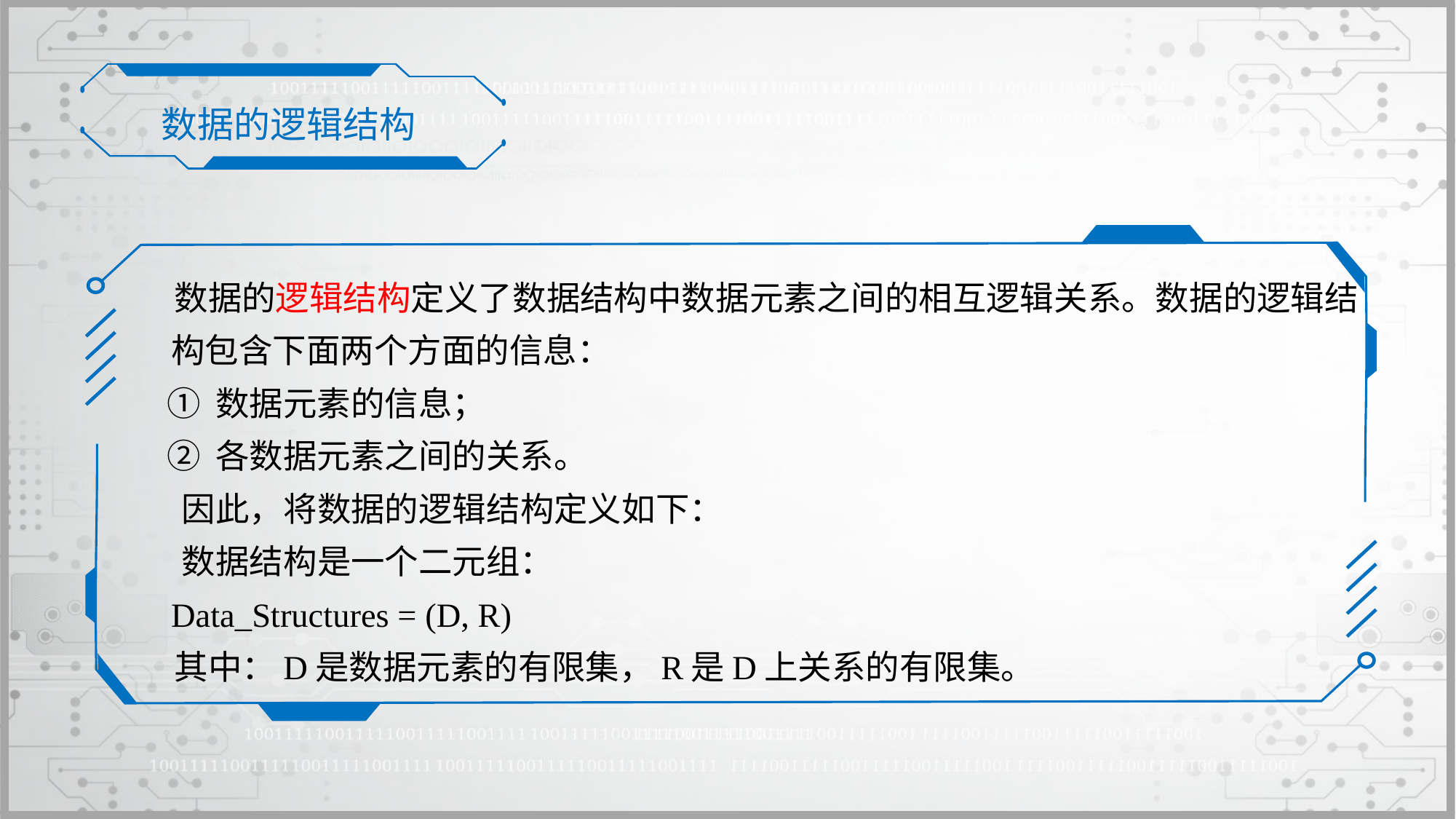

数据的逻辑结构

      数据的逻辑结构定义了数据结构中数据元素之间的相互逻辑关系。数据的逻辑结构包含下面两个方面的信息：
      ① 数据元素的信息；
      ② 各数据元素之间的关系。
       因此，将数据的逻辑结构定义如下：
       数据结构是一个二元组：
		Data_Structures = (D, R)
      其中：D是数据元素的有限集，R是D上关系的有限集。